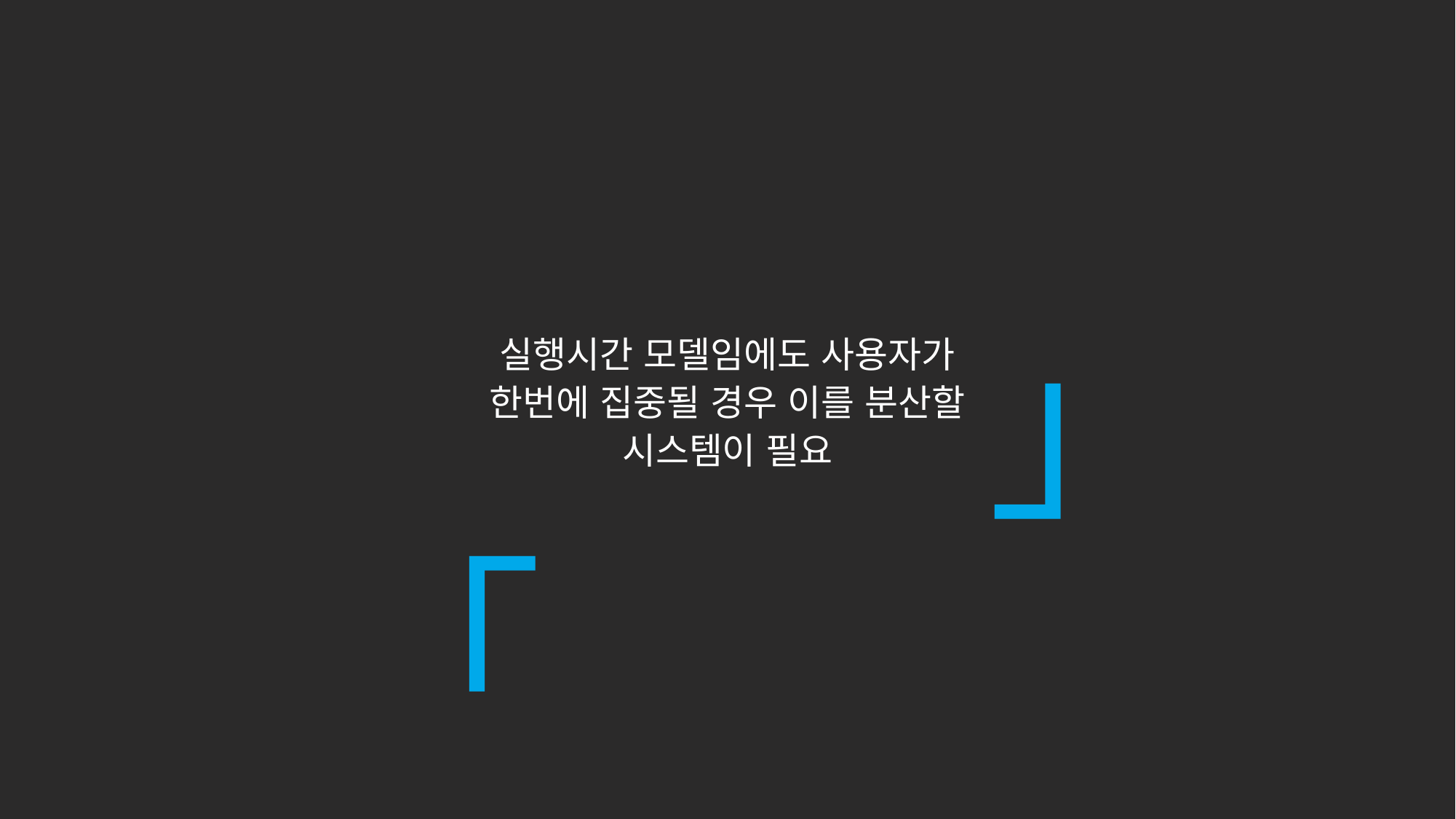

「
」
실행시간 모델임에도 사용자가 한번에 집중될 경우 이를 분산할 시스템이 필요